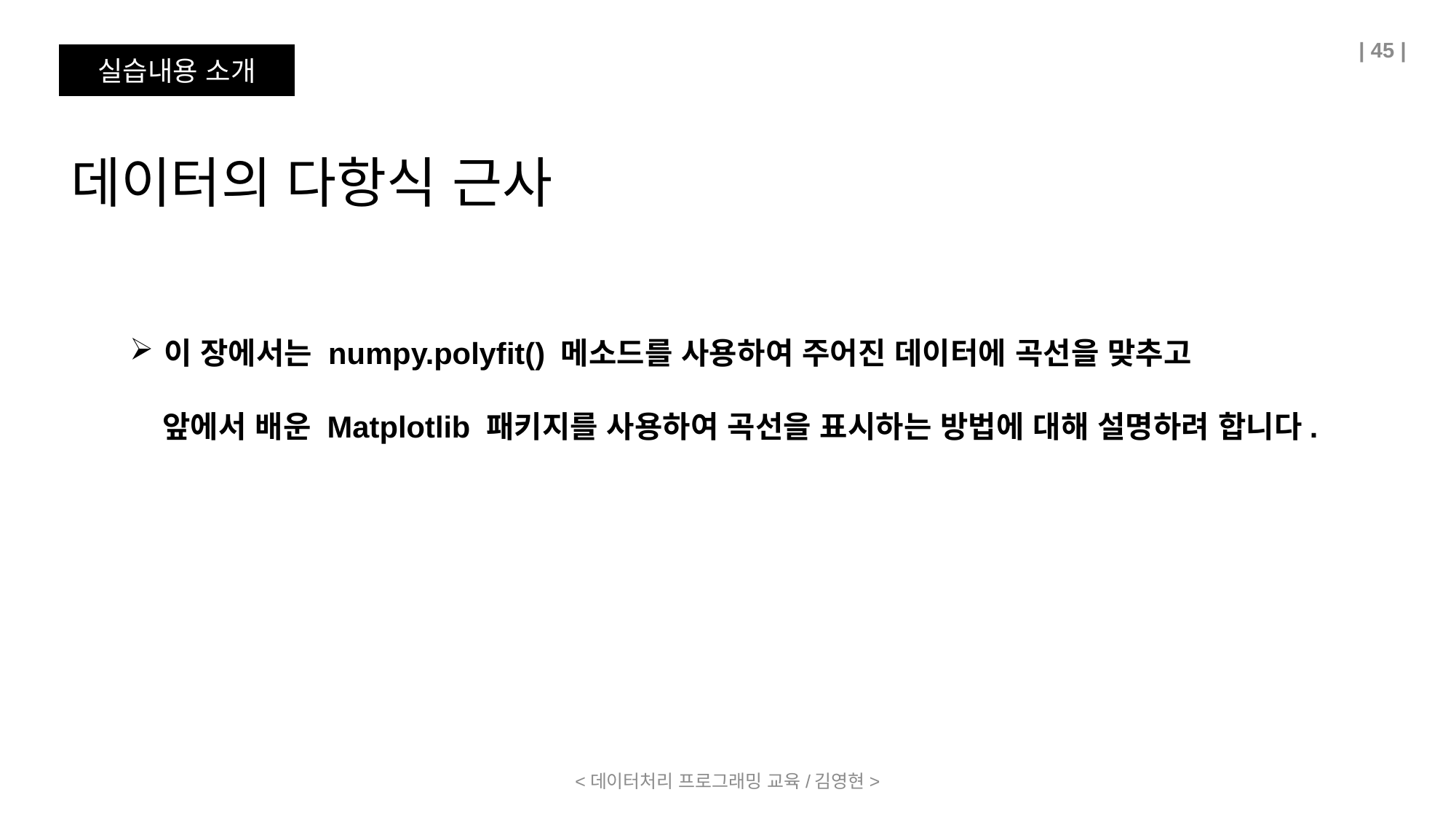

| 45 |
실습내용 소개
데이터의 다항식 근사
이 장에서는 numpy.polyfit() 메소드를 사용하여 주어진 데이터에 곡선을 맞추고
   앞에서 배운 Matplotlib 패키지를 사용하여 곡선을 표시하는 방법에 대해 설명하려 합니다.
<데이터처리 프로그래밍 교육/김영현>